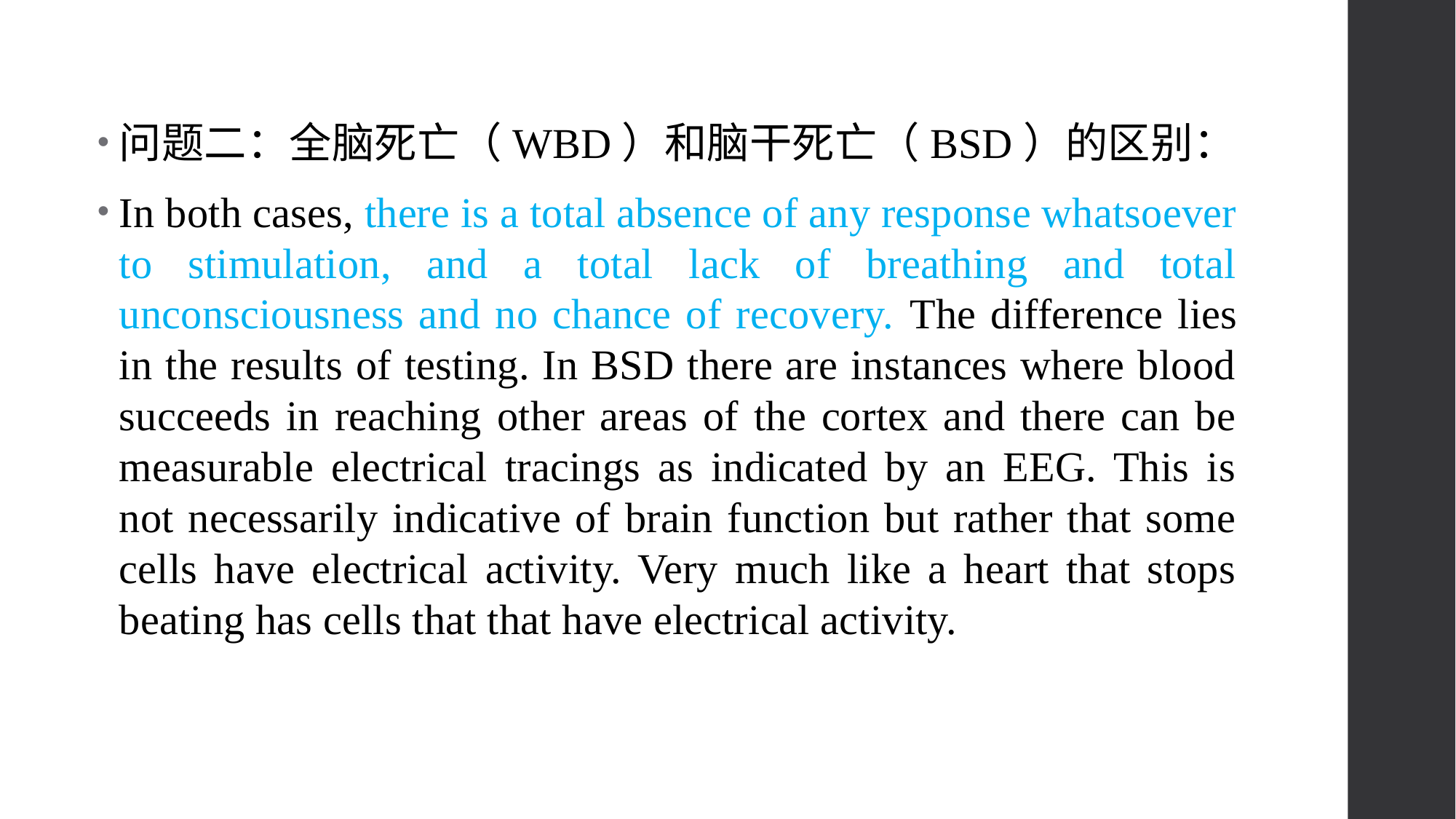

问题二：全脑死亡（WBD）和脑干死亡（BSD）的区别：
In both cases, there is a total absence of any response whatsoever to stimulation, and a total lack of breathing and total unconsciousness and no chance of recovery. The difference lies in the results of testing. In BSD there are instances where blood succeeds in reaching other areas of the cortex and there can be measurable electrical tracings as indicated by an EEG. This is not necessarily indicative of brain function but rather that some cells have electrical activity. Very much like a heart that stops beating has cells that that have electrical activity.